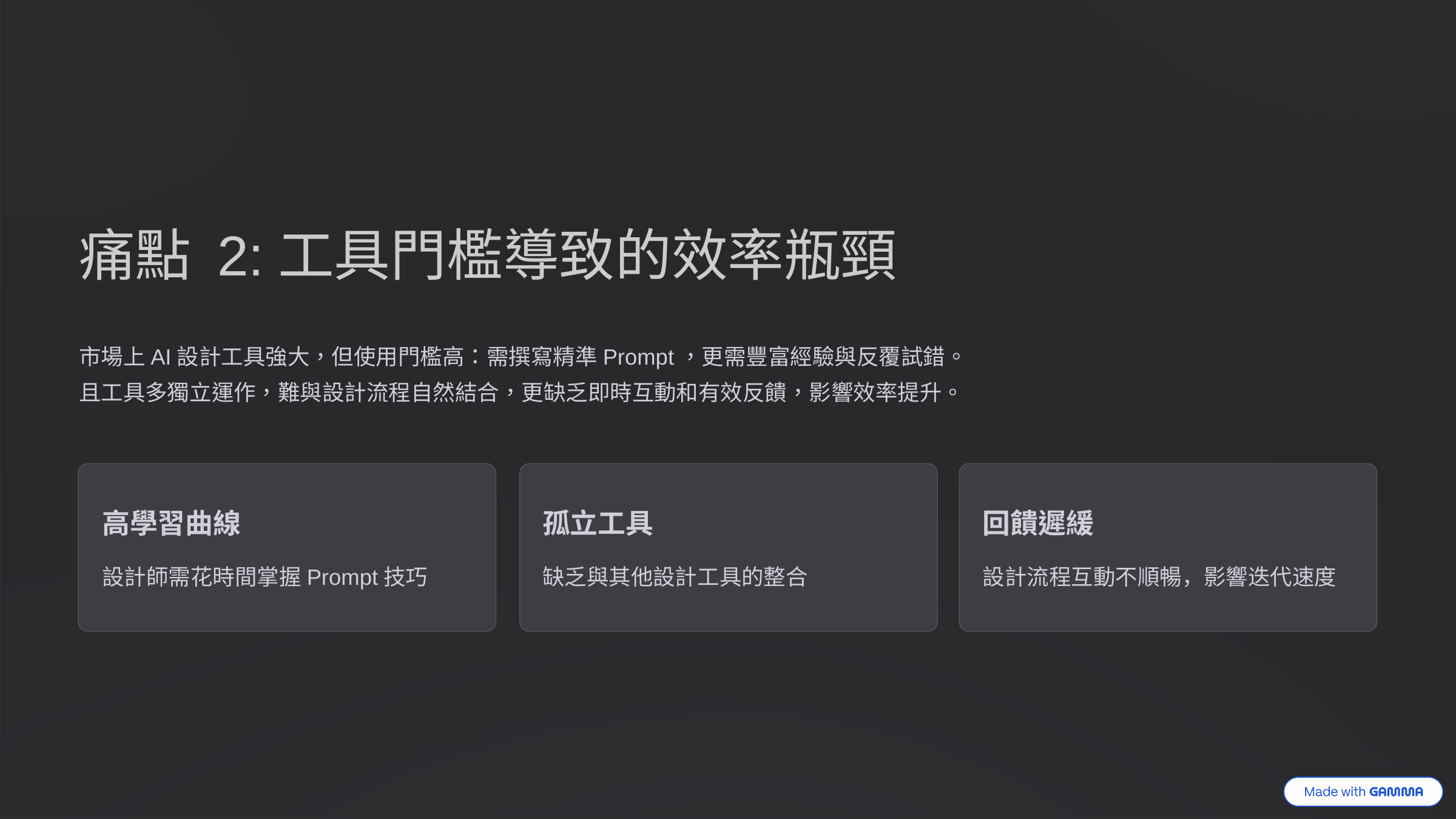

痛點 2:工具門檻導致的效率瓶頸
市場上AI設計工具強大，但使用門檻高：需撰寫精準Prompt，更需豐富經驗與反覆試錯。
且工具多獨立運作，難與設計流程自然結合，更缺乏即時互動和有效反饋，影響效率提升。

高學習曲線
孤立工具
回饋遲緩
設計師需花時間掌握Prompt技巧
缺乏與其他設計工具的整合
設計流程互動不順暢，影響迭代速度